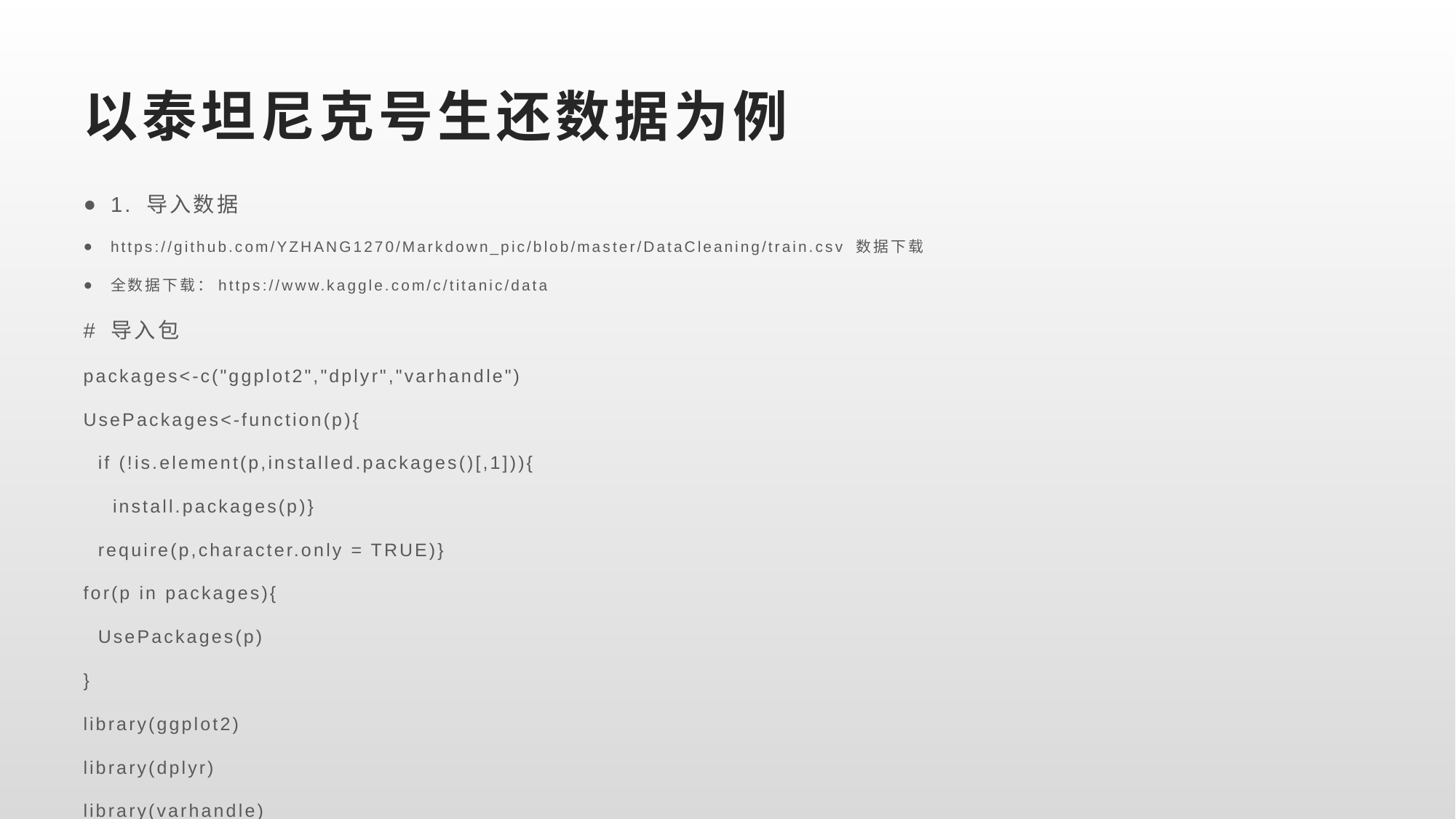

# 以泰坦尼克号生还数据为例
1. 导入数据
https://github.com/YZHANG1270/Markdown_pic/blob/master/DataCleaning/train.csv 数据下载
全数据下载：https://www.kaggle.com/c/titanic/data
# 导入包
packages<-c("ggplot2","dplyr","varhandle")
UsePackages<-function(p){
  if (!is.element(p,installed.packages()[,1])){
    install.packages(p)}
  require(p,character.only = TRUE)}
for(p in packages){
  UsePackages(p)
}
library(ggplot2)
library(dplyr)
library(varhandle)